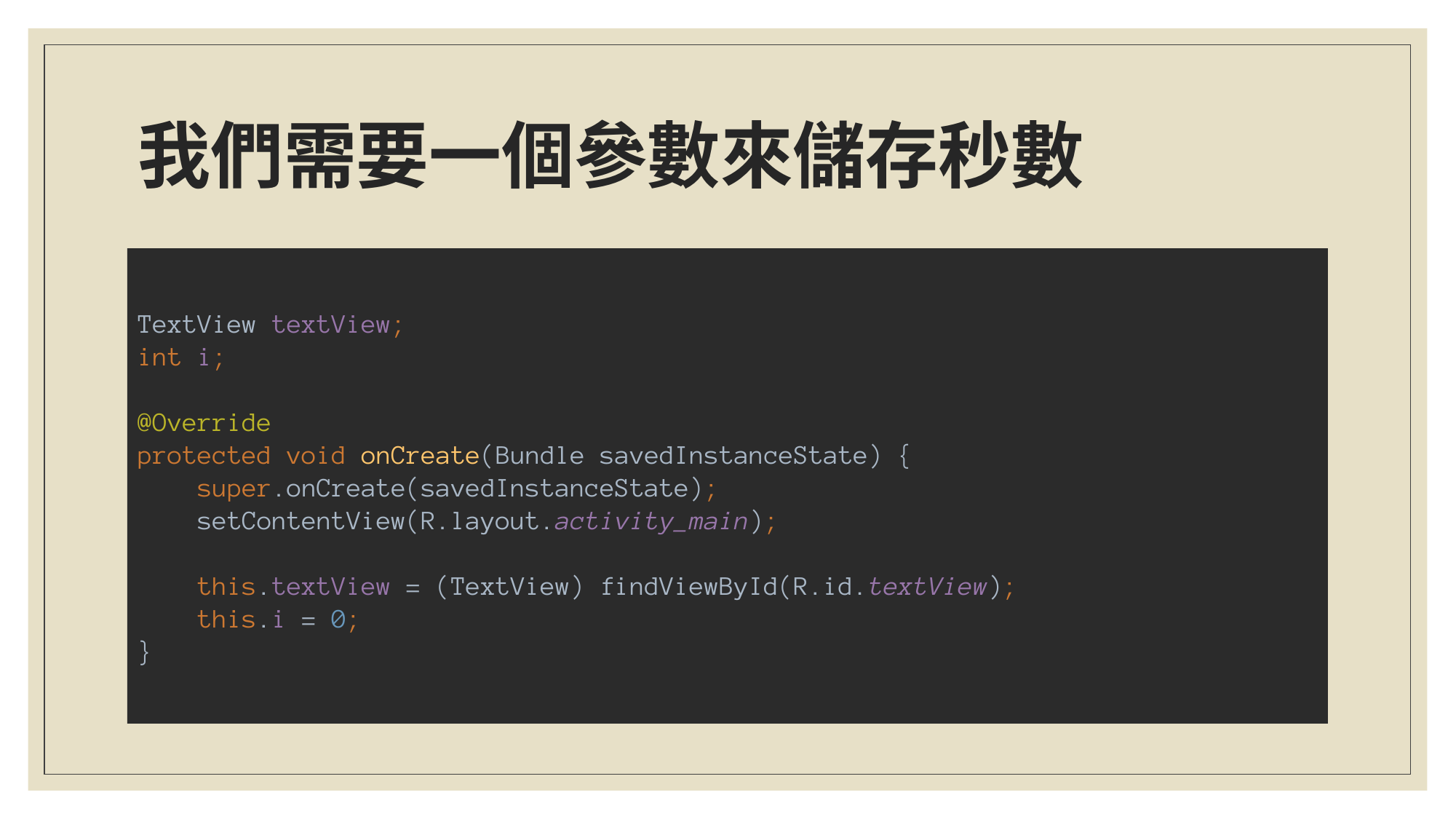

# 我們需要一個參數來儲存秒數
TextView textView;
int i;
@Override
protected void onCreate(Bundle savedInstanceState) {
    super.onCreate(savedInstanceState);
    setContentView(R.layout.activity_main);
    this.textView = (TextView) findViewById(R.id.textView);
    this.i = 0;
}